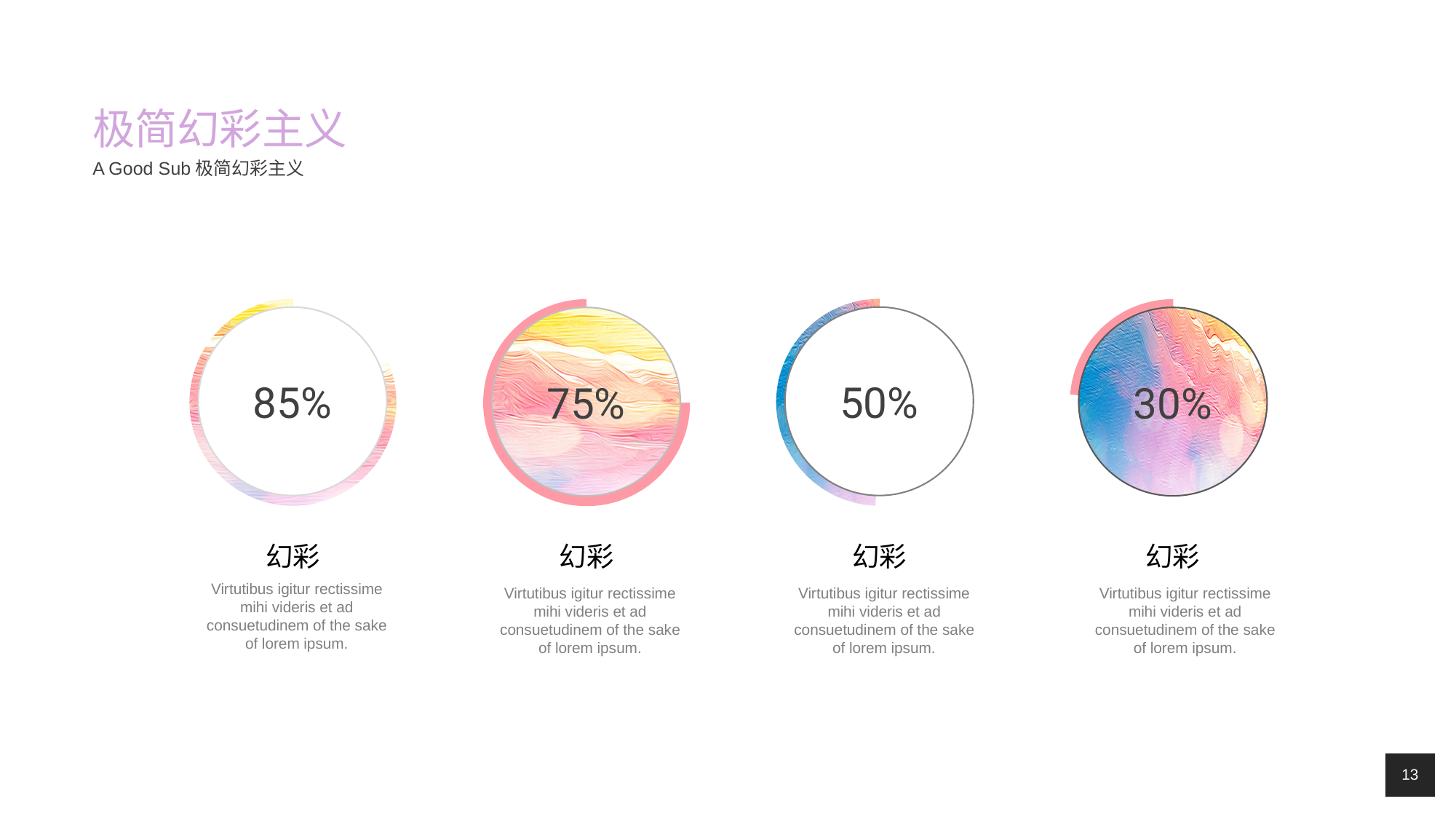

# 极简幻彩主义
A Good Sub极简幻彩主义

85%
50%
75%
30%
幻彩
幻彩
幻彩
幻彩
Virtutibus igitur rectissime mihi videris et ad consuetudinem of the sake of lorem ipsum.
Virtutibus igitur rectissime mihi videris et ad consuetudinem of the sake of lorem ipsum.
Virtutibus igitur rectissime mihi videris et ad consuetudinem of the sake of lorem ipsum.
Virtutibus igitur rectissime mihi videris et ad consuetudinem of the sake of lorem ipsum.
13